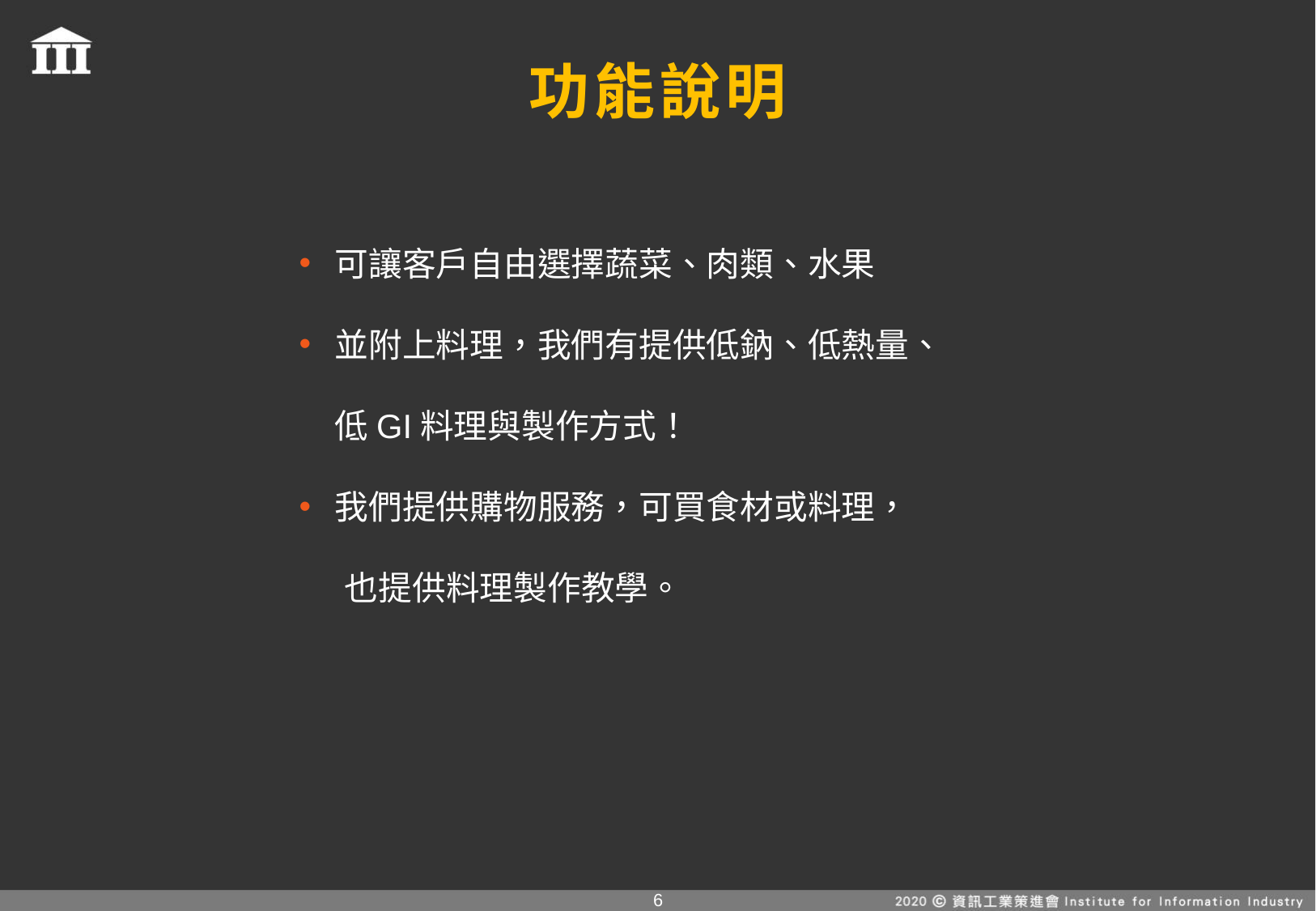

功能說明
可讓客戶自由選擇蔬菜、肉類、水果
並附上料理，我們有提供低鈉、低熱量、
	低GI料理與製作方式！
我們提供購物服務，可買食材或料理，
     也提供料理製作教學。
6